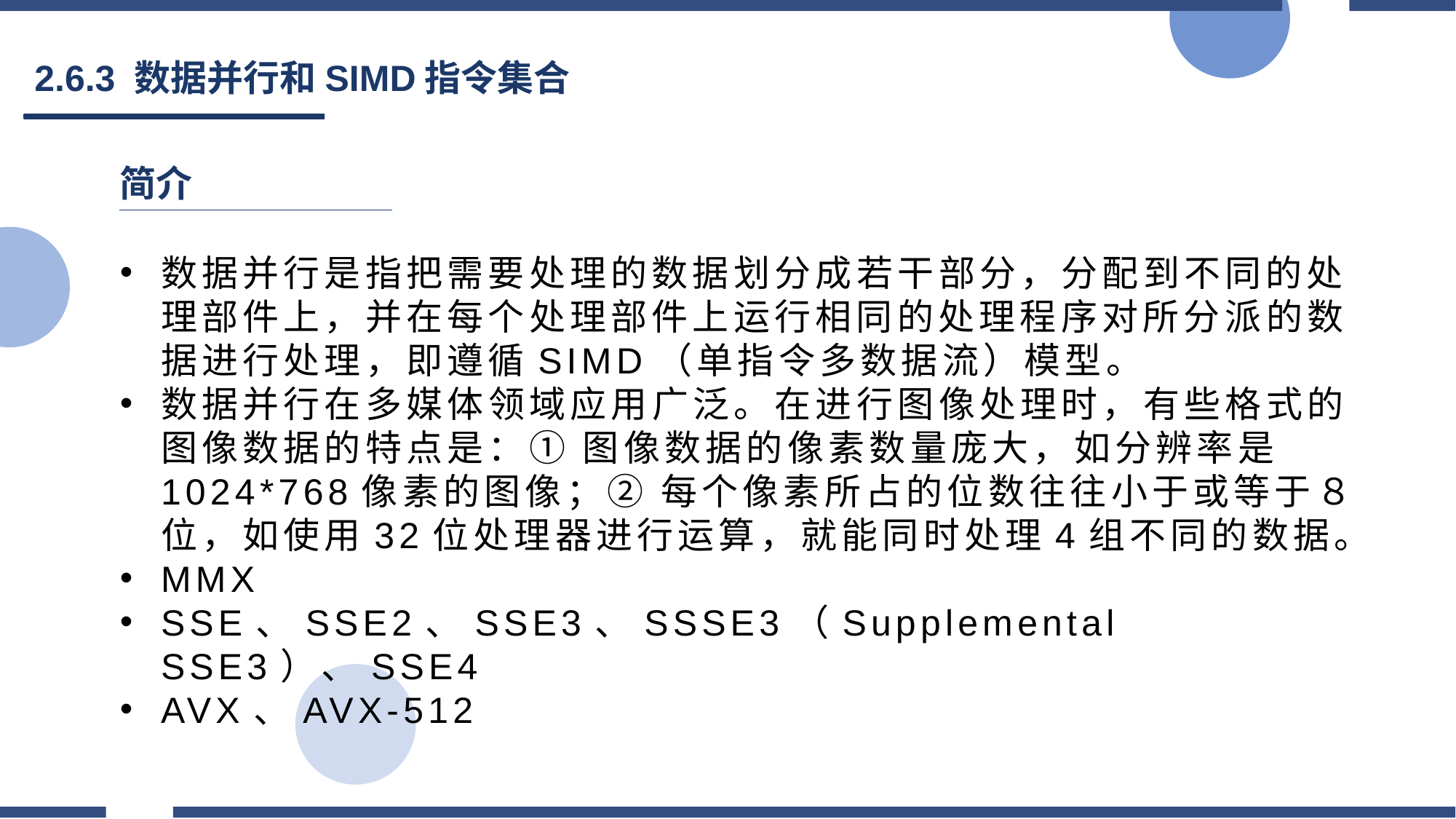

# 2.6.3 数据并行和SIMD指令集合
简介
数据并行是指把需要处理的数据划分成若干部分，分配到不同的处理部件上，并在每个处理部件上运行相同的处理程序对所分派的数据进行处理，即遵循SIMD（单指令多数据流）模型。
数据并行在多媒体领域应用广泛。在进行图像处理时，有些格式的图像数据的特点是：① 图像数据的像素数量庞大，如分辨率是1024*768像素的图像；② 每个像素所占的位数往往小于或等于８位，如使用32位处理器进行运算，就能同时处理4组不同的数据。
MMX
SSE、SSE2、SSE3、SSSE3（Supplemental SSE3）、SSE4
AVX、AVX-512